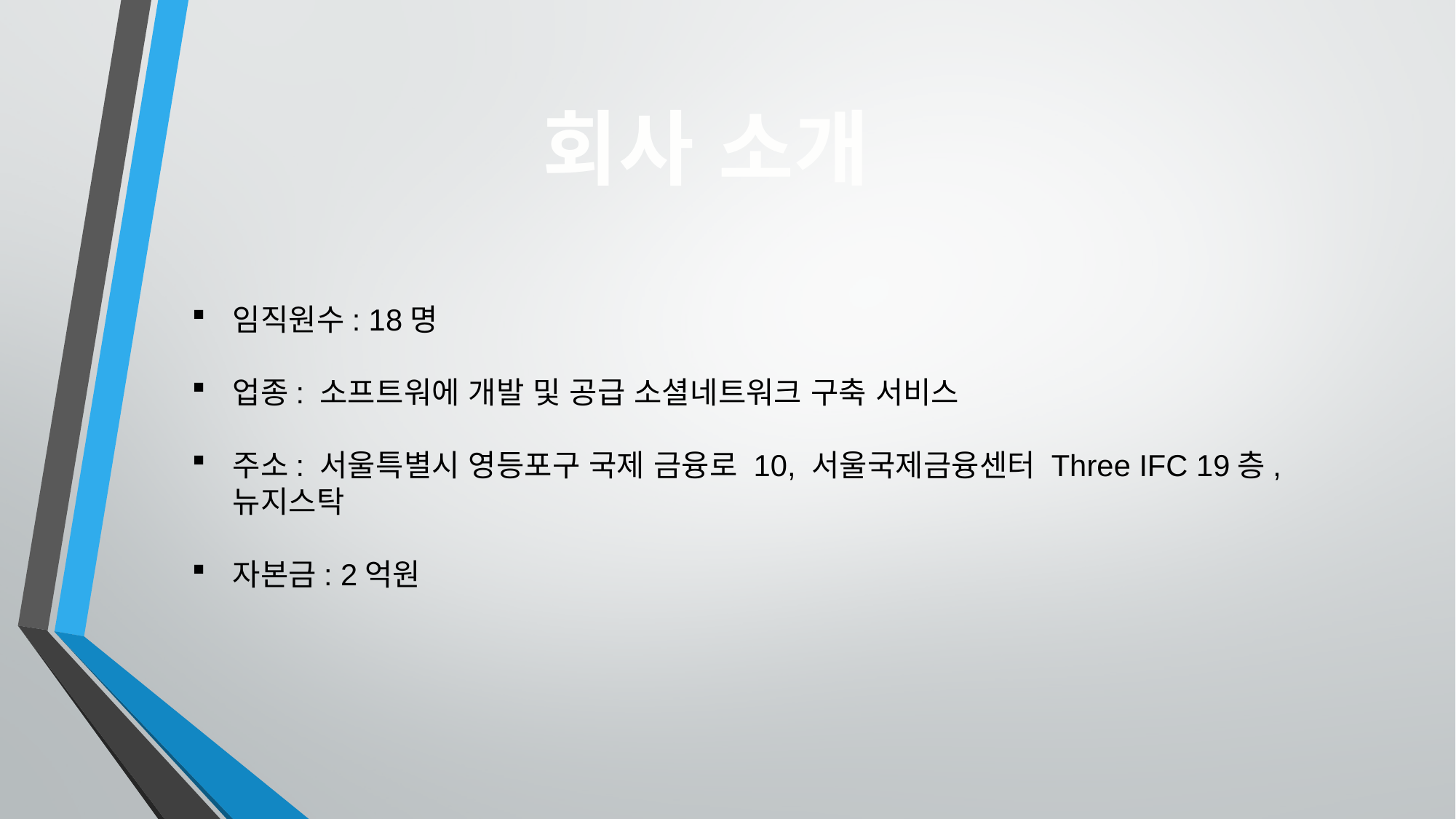

회사 소개

임직원수: 18명

업종: 소프트워에 개발 및 공급 소셜네트워크 구축 서비스

주소: 서울특별시 영등포구 국제 금융로 10, 서울국제금융센터 Three IFC 19층, 뉴지스탁

자본금: 2억원